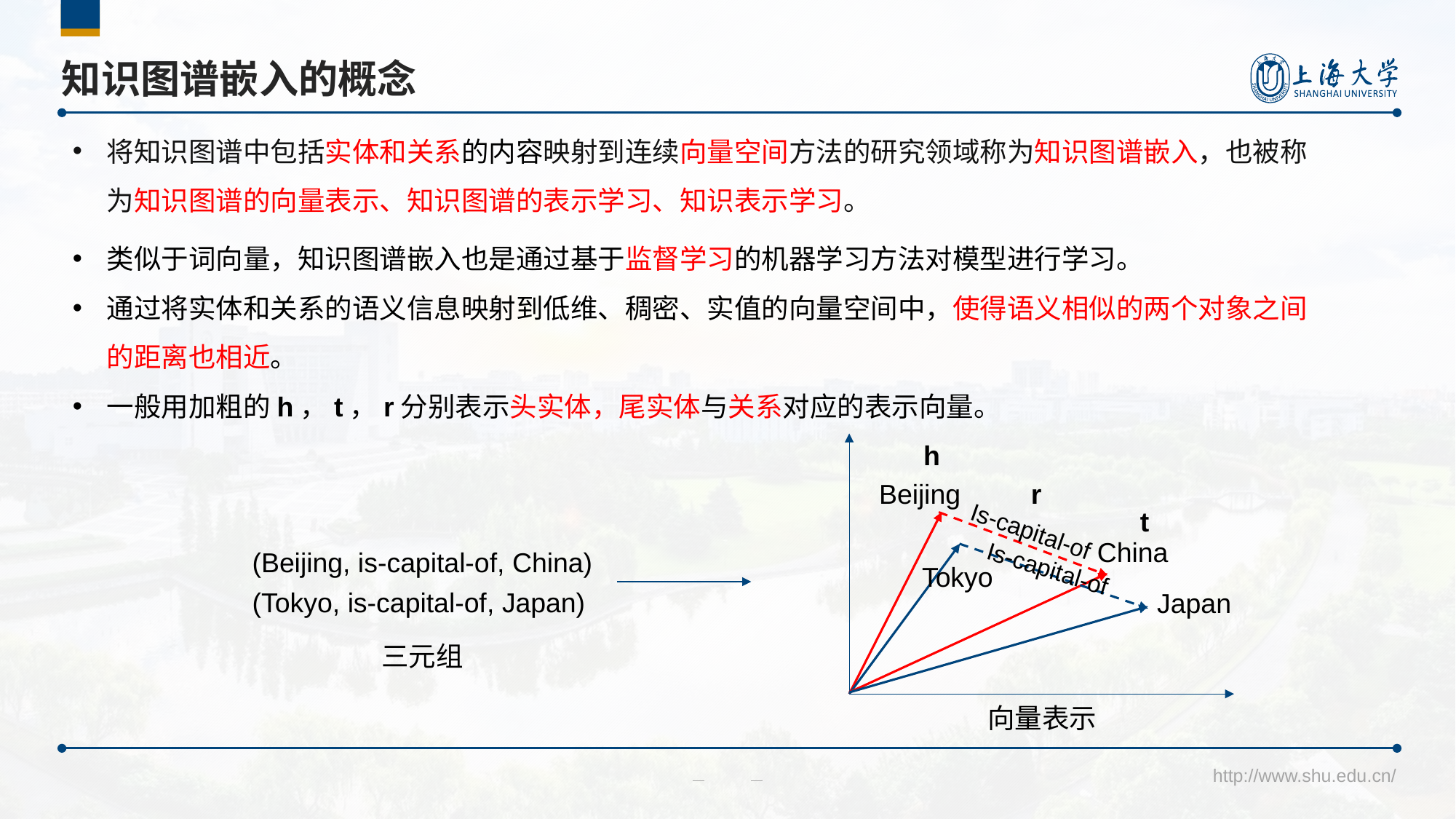

# 知识图谱嵌入的概念
将知识图谱中包括实体和关系的内容映射到连续向量空间方法的研究领域称为知识图谱嵌入，也被称为知识图谱的向量表示、知识图谱的表示学习、知识表示学习。
类似于词向量，知识图谱嵌入也是通过基于监督学习的机器学习方法对模型进行学习。
通过将实体和关系的语义信息映射到低维、稠密、实值的向量空间中，使得语义相似的两个对象之间的距离也相近。
一般用加粗的h，t，r分别表示头实体，尾实体与关系对应的表示向量。
h
Beijing
r
t
Is-capital-of
China
Is-capital-of
Tokyo
Japan
向量表示
(Beijing, is-capital-of, China)
(Tokyo, is-capital-of, Japan)
三元组
19